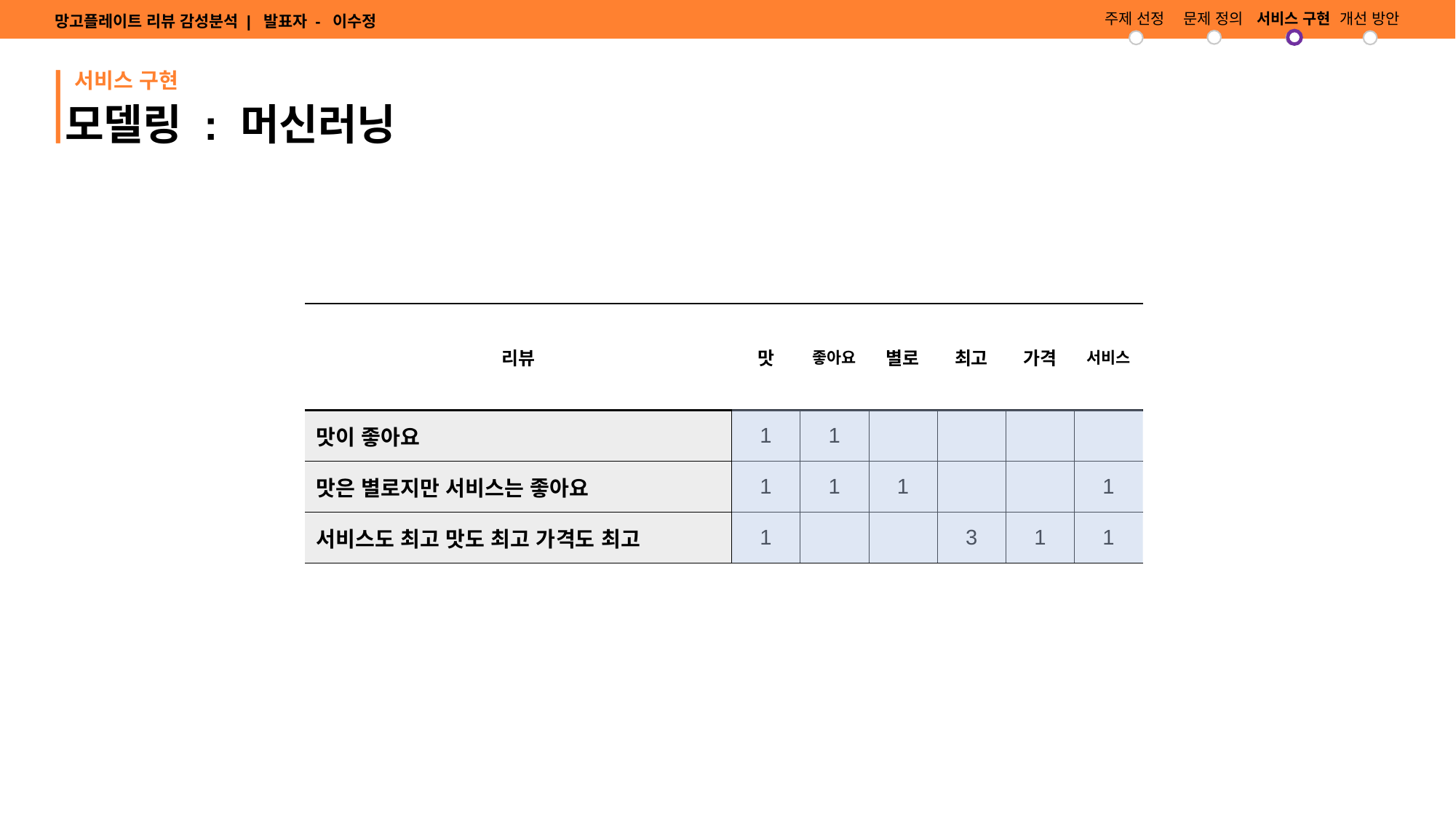

주제 선정
문제 정의
서비스 구현
개선 방안
망고플레이트 리뷰 감성분석 |  발표자 -  이수정

서비스 구현

모델링 : 머신러닝
| 리뷰 | 맛 | 좋아요 | 별로 | 최고 | 가격 | 서비스 |
| --- | --- | --- | --- | --- | --- | --- |
| 맛이 좋아요 | 1 | 1 |  |  |  |  |
| 맛은 별로지만 서비스는 좋아요 | 1 | 1 | 1 |  |  | 1 |
| 서비스도 최고 맛도 최고 가격도 최고 | 1 |  |  | 3 | 1 | 1 |